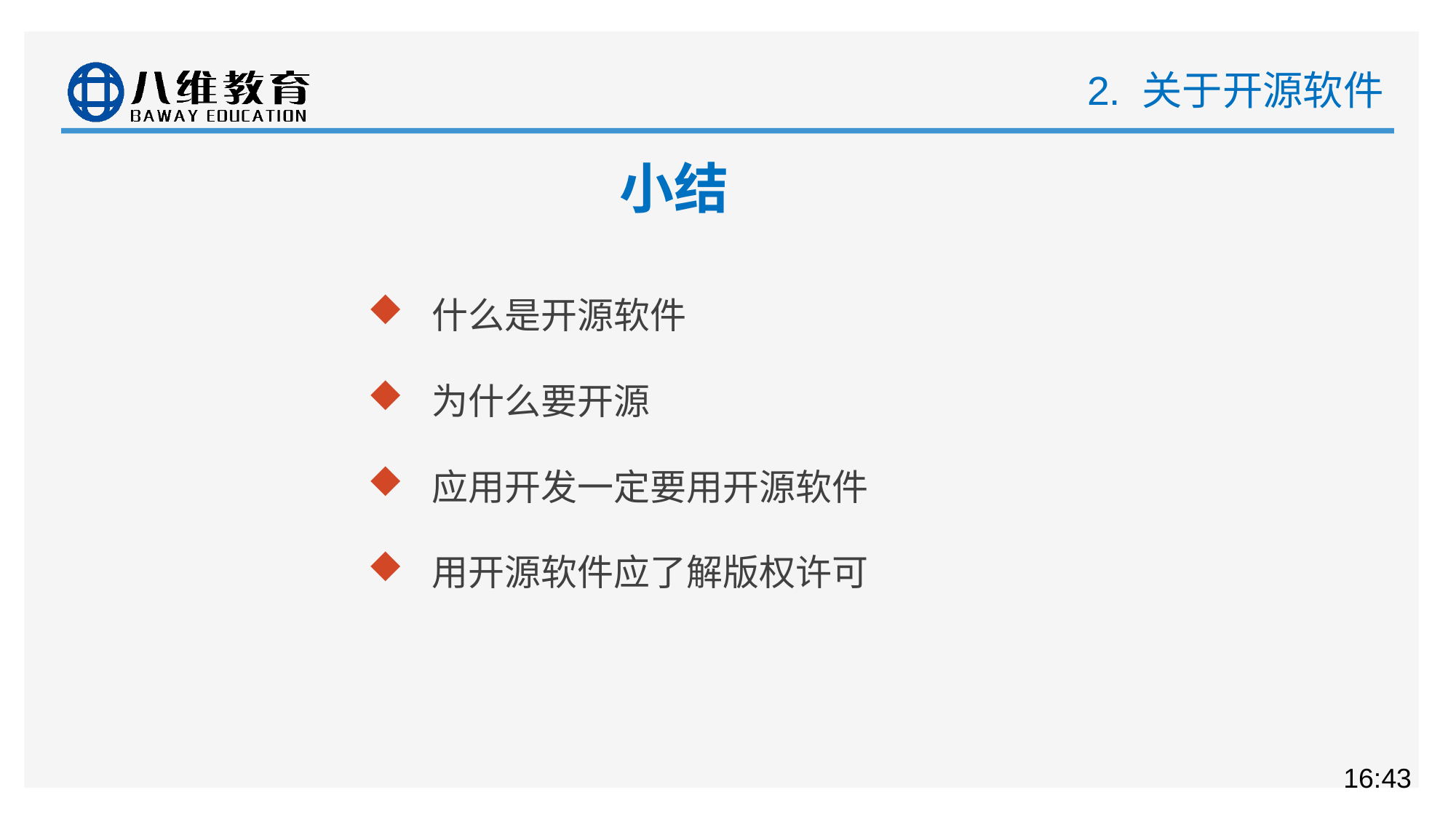

# 2. 关于开源软件
小结
什么是开源软件
为什么要开源
应用开发一定要用开源软件
用开源软件应了解版权许可